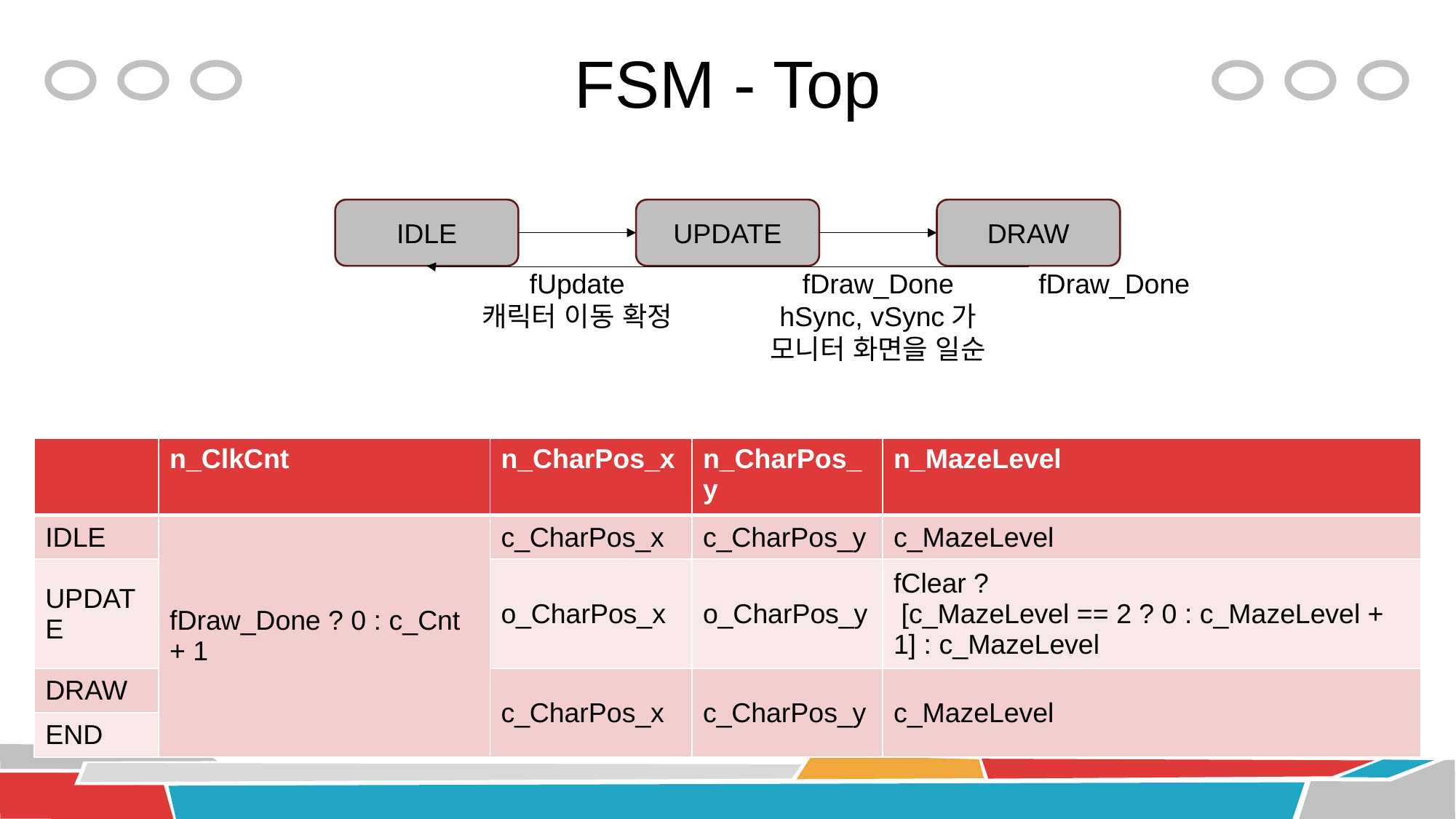

# FSM - Top
IDLE
UPDATE
DRAW
fUpdate
캐릭터 이동 확정
fDraw_Done
hSync, vSync가 모니터 화면을 일순
fDraw_Done
|  | n\_ClkCnt | n\_CharPos\_x | n\_CharPos\_y | n\_MazeLevel |
| --- | --- | --- | --- | --- |
| IDLE | fDraw\_Done ? 0 : c\_Cnt + 1 | c\_CharPos\_x | c\_CharPos\_y | c\_MazeLevel |
| UPDATE |  | o\_CharPos\_x | o\_CharPos\_y | fClear ? [c\_MazeLevel == 2 ? 0 : c\_MazeLevel + 1] : c\_MazeLevel |
| DRAW |  | c\_CharPos\_x | c\_CharPos\_y | c\_MazeLevel |
| END |  |  |  | c\_MazeLevel |